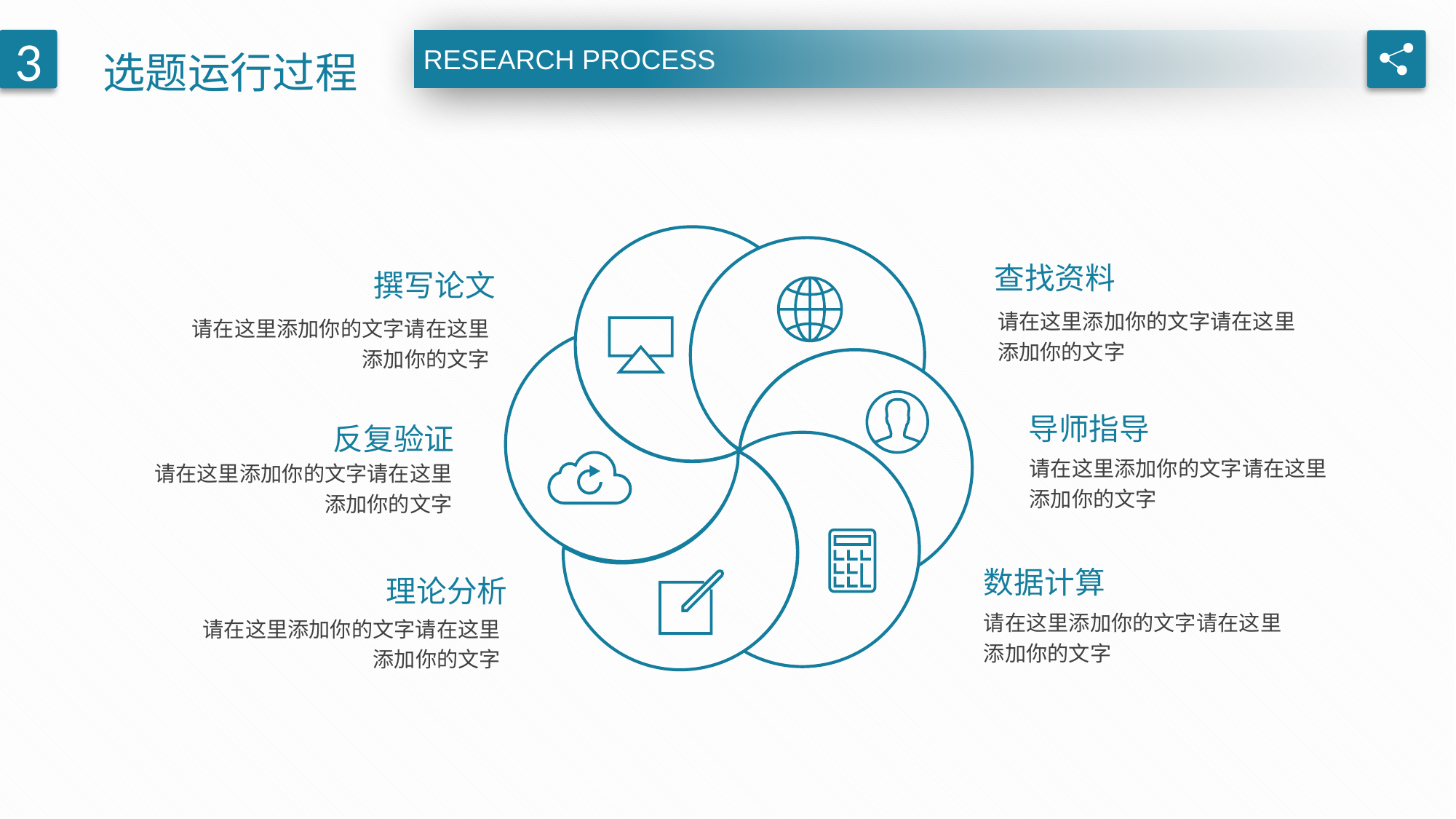

选题运行过程
3

RESEARCH PROCESS

查找资料

撰写论文

请在这里添加你的文字请在这里添加你的文字

请在这里添加你的文字请在这里添加你的文字

导师指导
反复验证
请在这里添加你的文字请在这里添加你的文字

请在这里添加你的文字请在这里添加你的文字

数据计算
理论分析

请在这里添加你的文字请在这里添加你的文字

请在这里添加你的文字请在这里添加你的文字